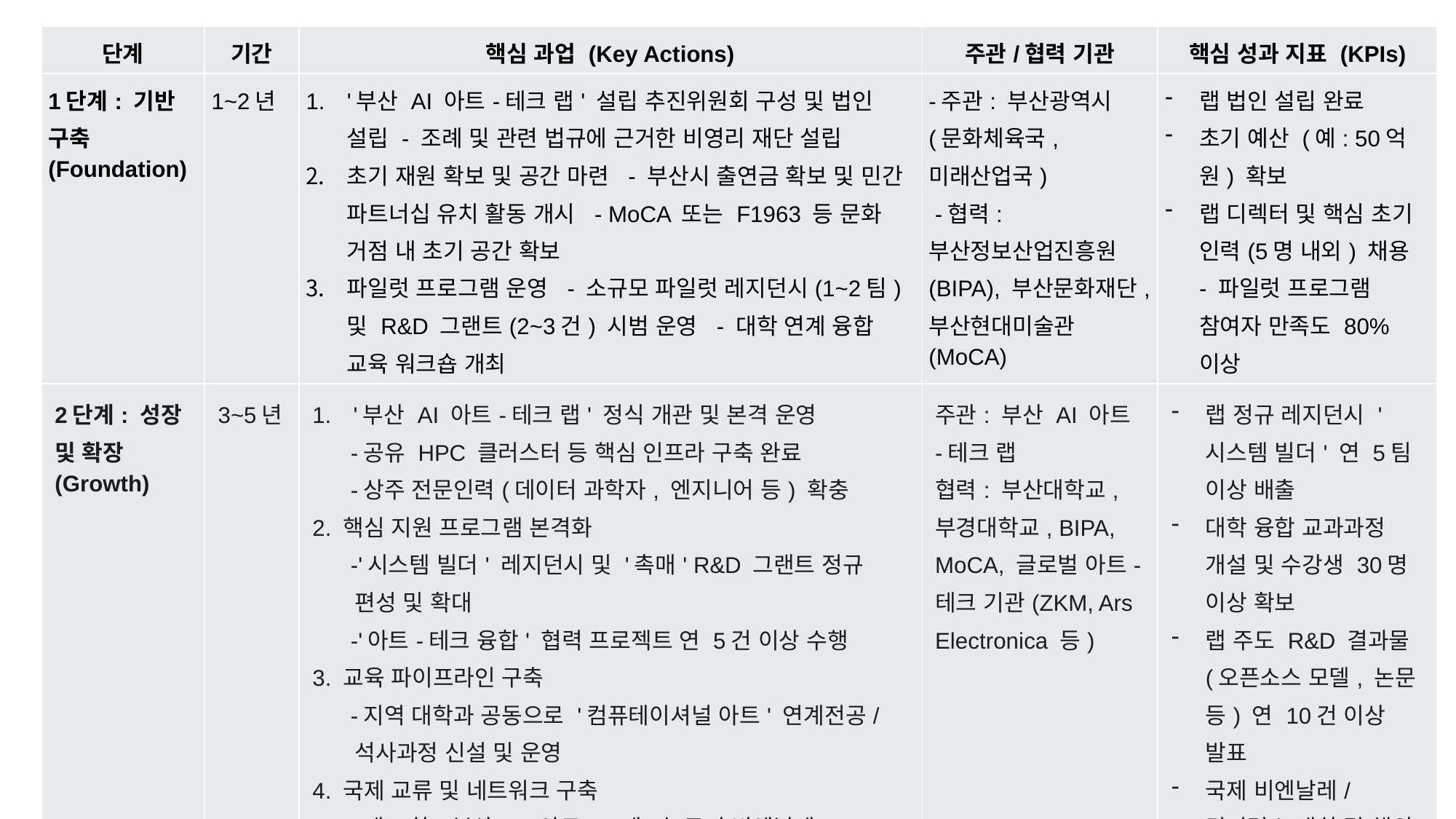

| 단계 | 기간 | 핵심 과업 (Key Actions) | 주관/협력 기관 | 핵심 성과 지표 (KPIs) |
| --- | --- | --- | --- | --- |
| 1단계: 기반 구축 (Foundation) | 1~2년 | '부산 AI 아트-테크 랩' 설립 추진위원회 구성 및 법인 설립 - 조례 및 관련 법규에 근거한 비영리 재단 설립 초기 재원 확보 및 공간 마련 - 부산시 출연금 확보 및 민간 파트너십 유치 활동 개시 - MoCA 또는 F1963 등 문화 거점 내 초기 공간 확보 파일럿 프로그램 운영 - 소규모 파일럿 레지던시(1~2팀) 및 R&D 그랜트(2~3건) 시범 운영 - 대학 연계 융합 교육 워크숍 개최 | -주관: 부산광역시 (문화체육국, 미래산업국) -협력: 부산정보산업진흥원(BIPA), 부산문화재단, 부산현대미술관(MoCA) | 랩 법인 설립 완료 초기 예산 (예: 50억 원) 확보 랩 디렉터 및 핵심 초기 인력(5명 내외) 채용 - 파일럿 프로그램 참여자 만족도 80% 이상 |
| 2단계: 성장 및 확장 (Growth) | 3~5년 | '부산 AI 아트-테크 랩' 정식 개관 및 본격 운영 -공유 HPC 클러스터 등 핵심 인프라 구축 완료 -상주 전문인력(데이터 과학자, 엔지니어 등) 확충 2. 핵심 지원 프로그램 본격화 -'시스템 빌더' 레지던시 및 '촉매' R&D 그랜트 정규 편성 및 확대 -'아트-테크 융합' 협력 프로젝트 연 5건 이상 수행 3. 교육 파이프라인 구축 -지역 대학과 공동으로 '컴퓨테이셔널 아트' 연계전공/석사과정 신설 및 운영 4. 국제 교류 및 네트워크 구축 -제1회 '부산 AI 아트 & 테크놀로지 비엔날레/컨퍼런스' 개최 | 주관: 부산 AI 아트-테크 랩 협력: 부산대학교, 부경대학교, BIPA, MoCA, 글로벌 아트-테크 기관(ZKM, Ars Electronica 등) | 랩 정규 레지던시 '시스템 빌더' 연 5팀 이상 배출 대학 융합 교과과정 개설 및 수강생 30명 이상 확보 랩 주도 R&D 결과물(오픈소스 모델, 논문 등) 연 10건 이상 발표 국제 비엔날레/컨퍼런스 개최 및 해외 참여자 100명 이상 유치 |